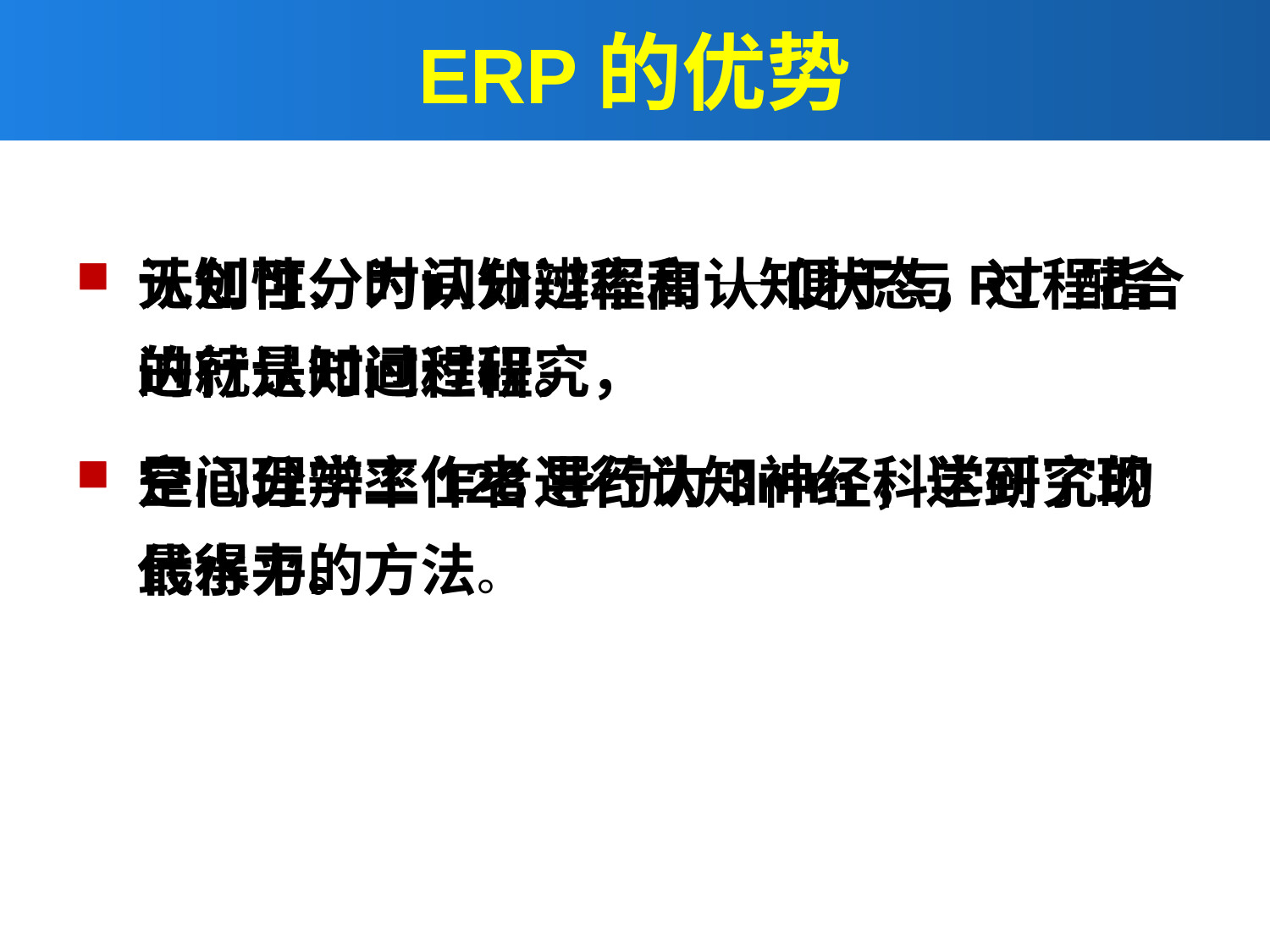

# ERP的优势
无创性、时间分辨率高 — 便于与RT 配合进行认知过程研究，
空间分辨率128导约为3mm，达到了现代水平。
认知可分为认知过程和认知状态，过程指的就是时间过程。
是心理学工作者进行认知神经科学研究的最得力的方法。